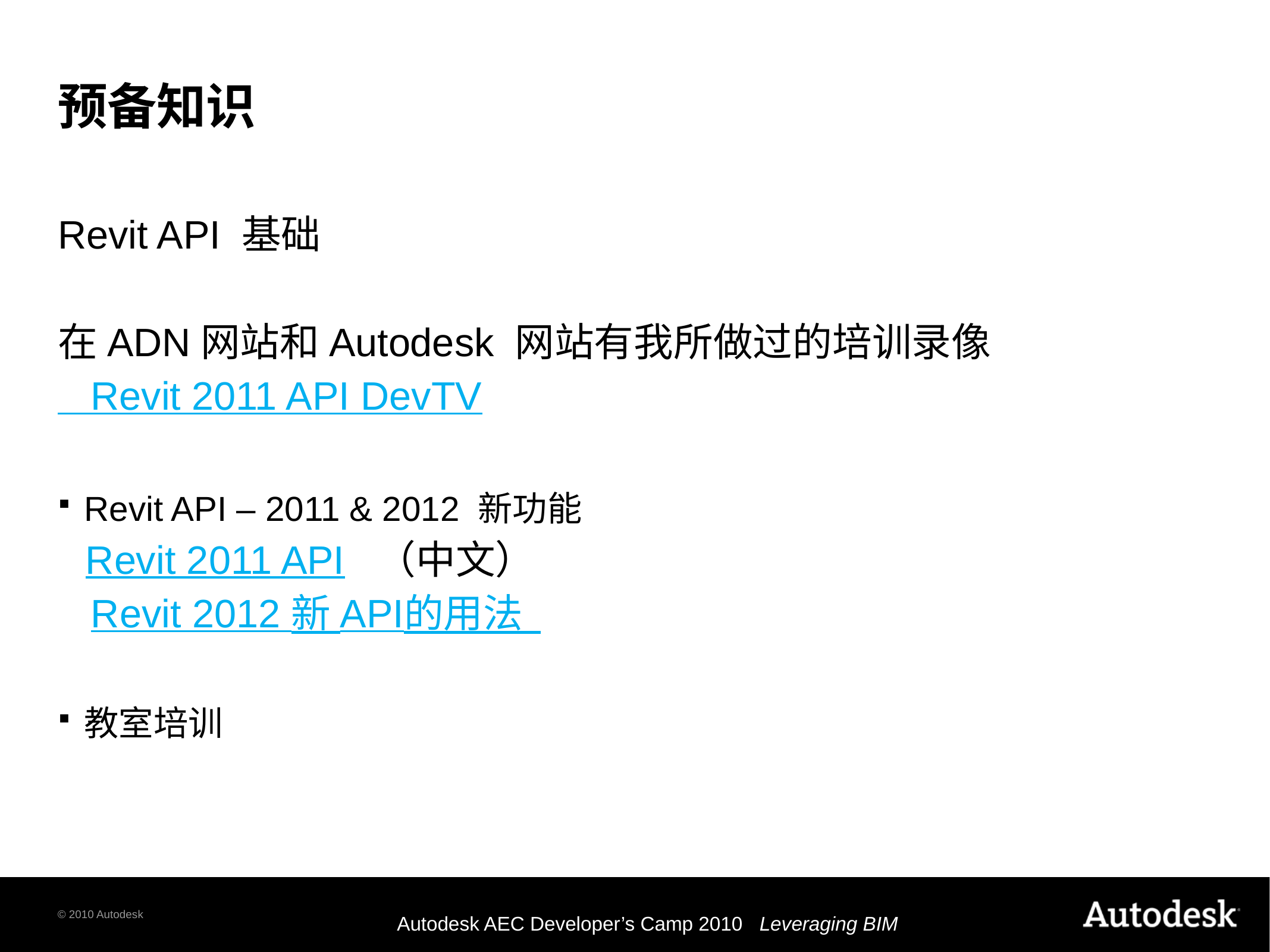

# 预备知识
Revit API 基础

在ADN网站和Autodesk 网站有我所做过的培训录像
   Revit 2011 API DevTV

Revit API – 2011 & 2012 新功能
	Revit 2011 API  （中文）
   Revit 2012 新 API的用法

教室培训